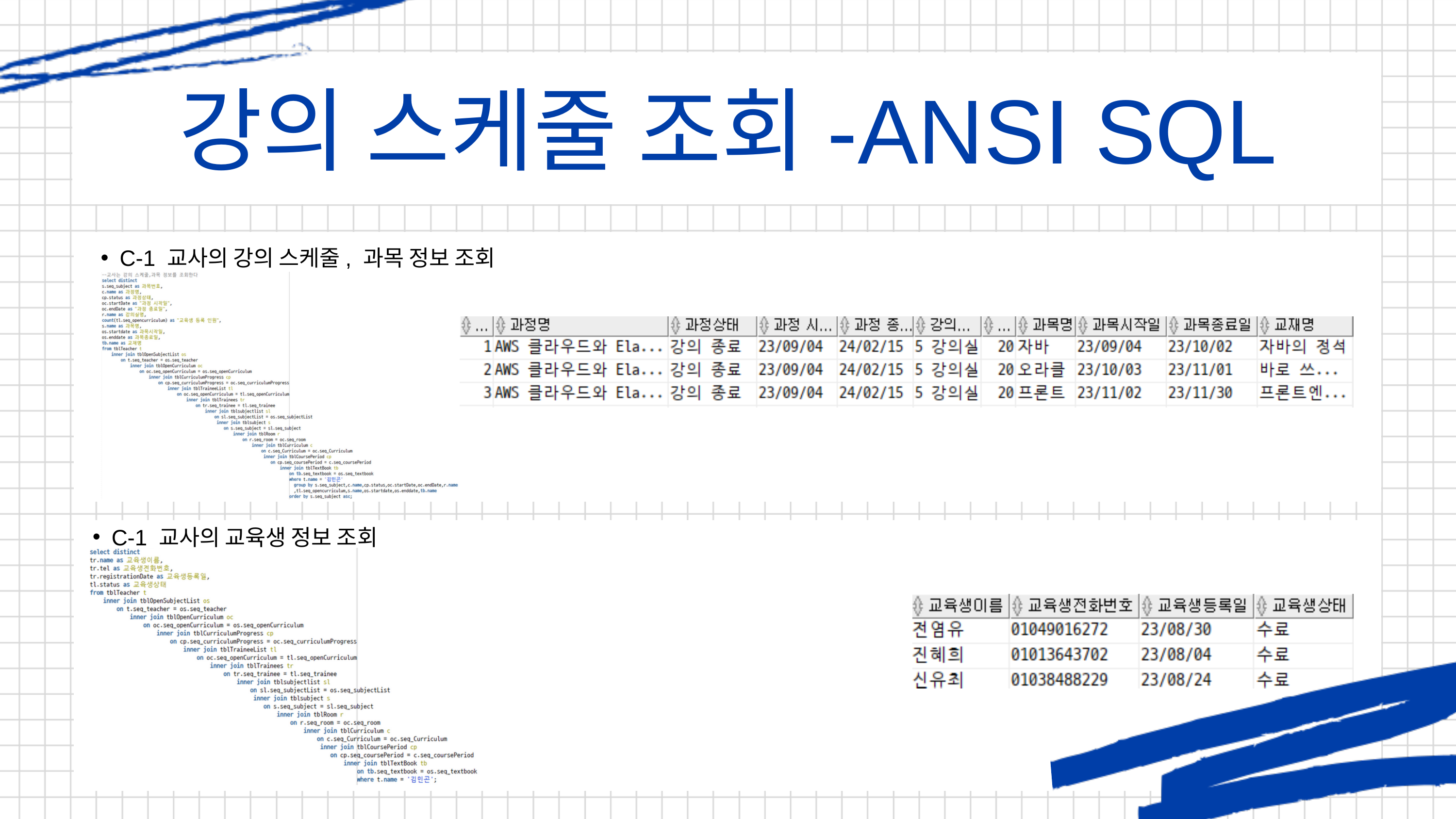

강의 스케줄 조회-ANSI SQL

C-1 교사의 강의 스케줄, 과목 정보 조회

C-1 교사의 교육생 정보 조회